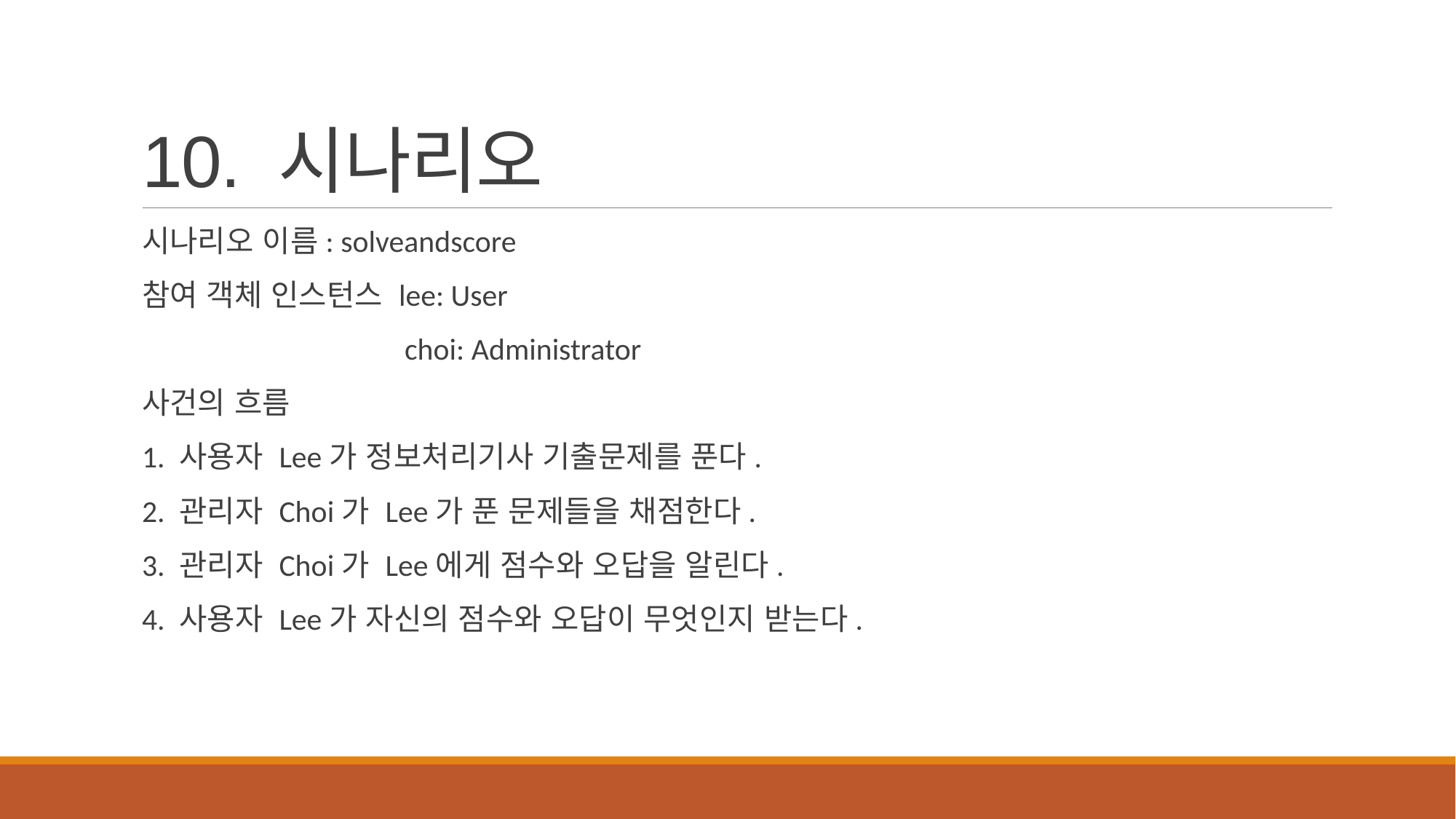

# 10. 시나리오
시나리오 이름: solveandscore
참여 객체 인스턴스 lee: User
                                      choi: Administrator
사건의 흐름
1. 사용자 Lee가 정보처리기사 기출문제를 푼다.
2. 관리자 Choi가 Lee가 푼 문제들을 채점한다.
3. 관리자 Choi가 Lee에게 점수와 오답을 알린다.
4. 사용자 Lee가 자신의 점수와 오답이 무엇인지 받는다.